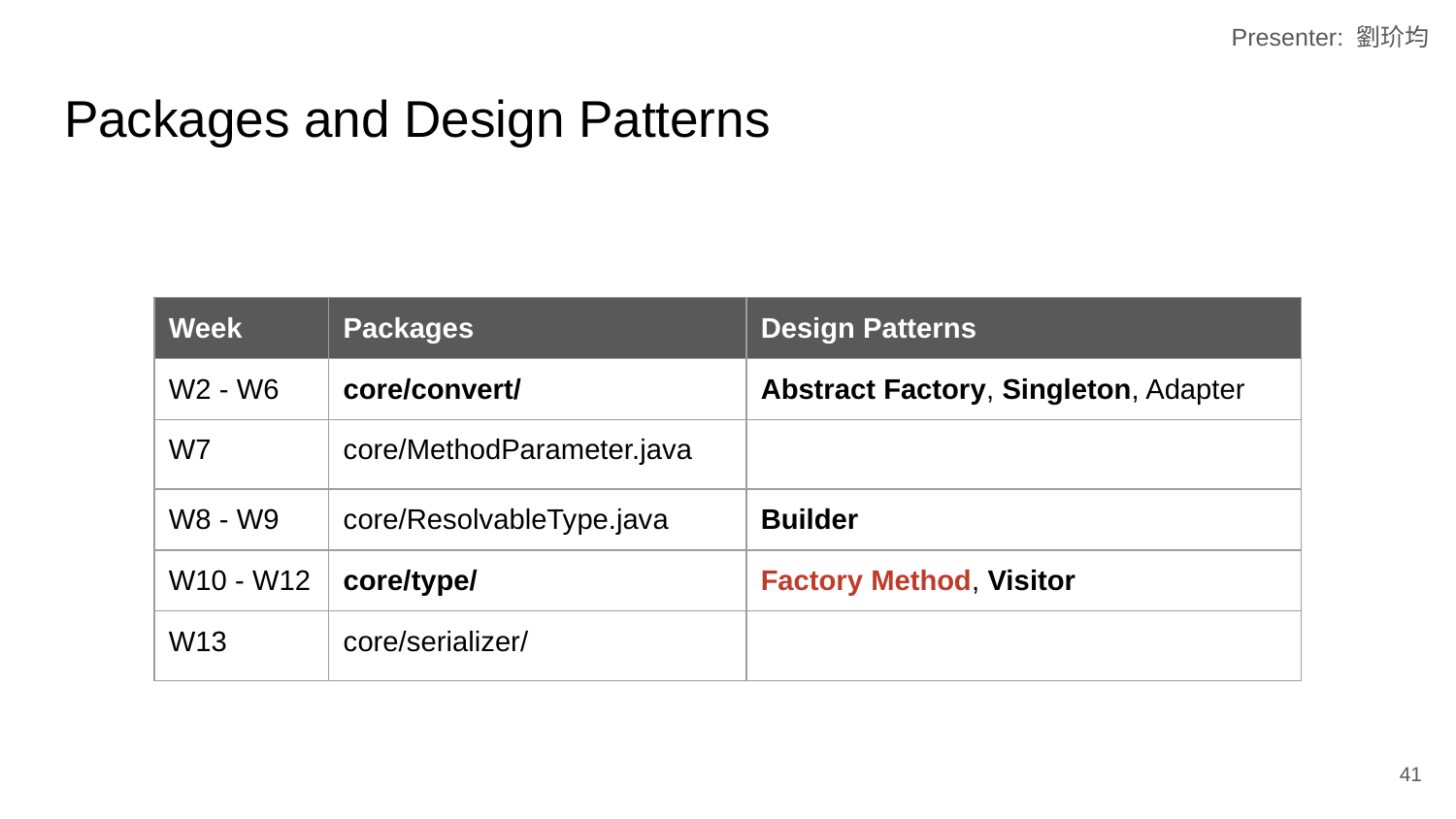

Presenter: 劉玠均
# Packages and Design Patterns

| Week | Packages | Design Patterns |
| --- | --- | --- |
| W2 - W6 | core/convert/ | Abstract Factory, Singleton, Adapter |
| W7 | core/MethodParameter.java |  |
| W8 - W9 | core/ResolvableType.java | Builder |
| W10 - W12 | core/type/ | Factory Method, Visitor |
| W13 | core/serializer/ |  |
41